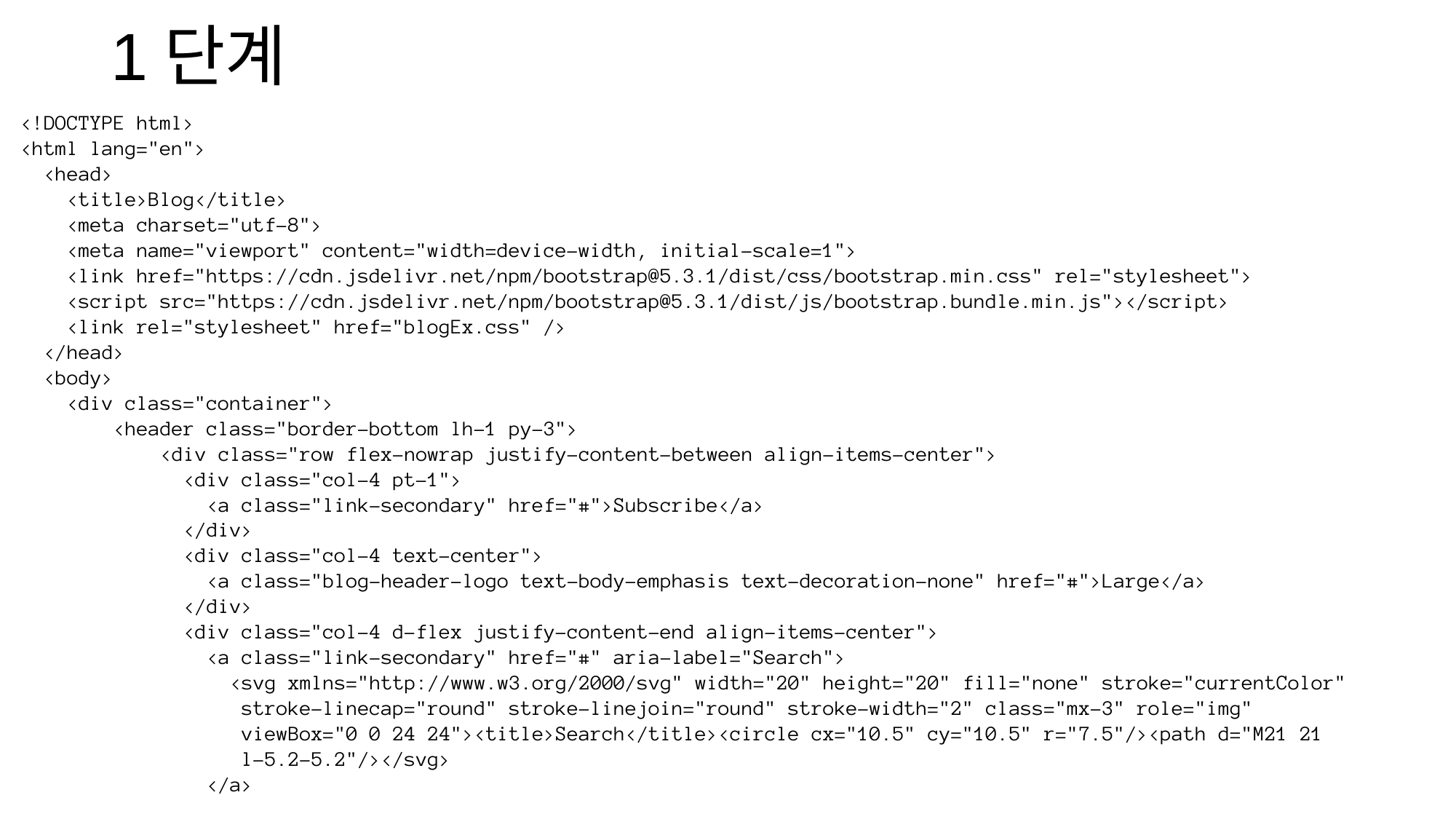

# 1단계
<!DOCTYPE html>
<html lang="en">
  <head>
    <title>Blog</title>
    <meta charset="utf-8">
    <meta name="viewport" content="width=device-width, initial-scale=1">
    <link href="https://cdn.jsdelivr.net/npm/bootstrap@5.3.1/dist/css/bootstrap.min.css" rel="stylesheet">
    <script src="https://cdn.jsdelivr.net/npm/bootstrap@5.3.1/dist/js/bootstrap.bundle.min.js"></script>
    <link rel="stylesheet" href="blogEx.css" />
  </head>
  <body>
    <div class="container">
        <header class="border-bottom lh-1 py-3">
            <div class="row flex-nowrap justify-content-between align-items-center">
              <div class="col-4 pt-1">
                <a class="link-secondary" href="#">Subscribe</a>
              </div>
              <div class="col-4 text-center">
                <a class="blog-header-logo text-body-emphasis text-decoration-none" href="#">Large</a>
              </div>
              <div class="col-4 d-flex justify-content-end align-items-center">
                <a class="link-secondary" href="#" aria-label="Search">
                  <svg xmlns="http://www.w3.org/2000/svg" width="20" height="20" fill="none" stroke="currentColor"
                   stroke-linecap="round" stroke-linejoin="round" stroke-width="2" class="mx-3" role="img"
                   viewBox="0 0 24 24"><title>Search</title><circle cx="10.5" cy="10.5" r="7.5"/><path d="M21 21
                   l-5.2-5.2"/></svg>
                </a>